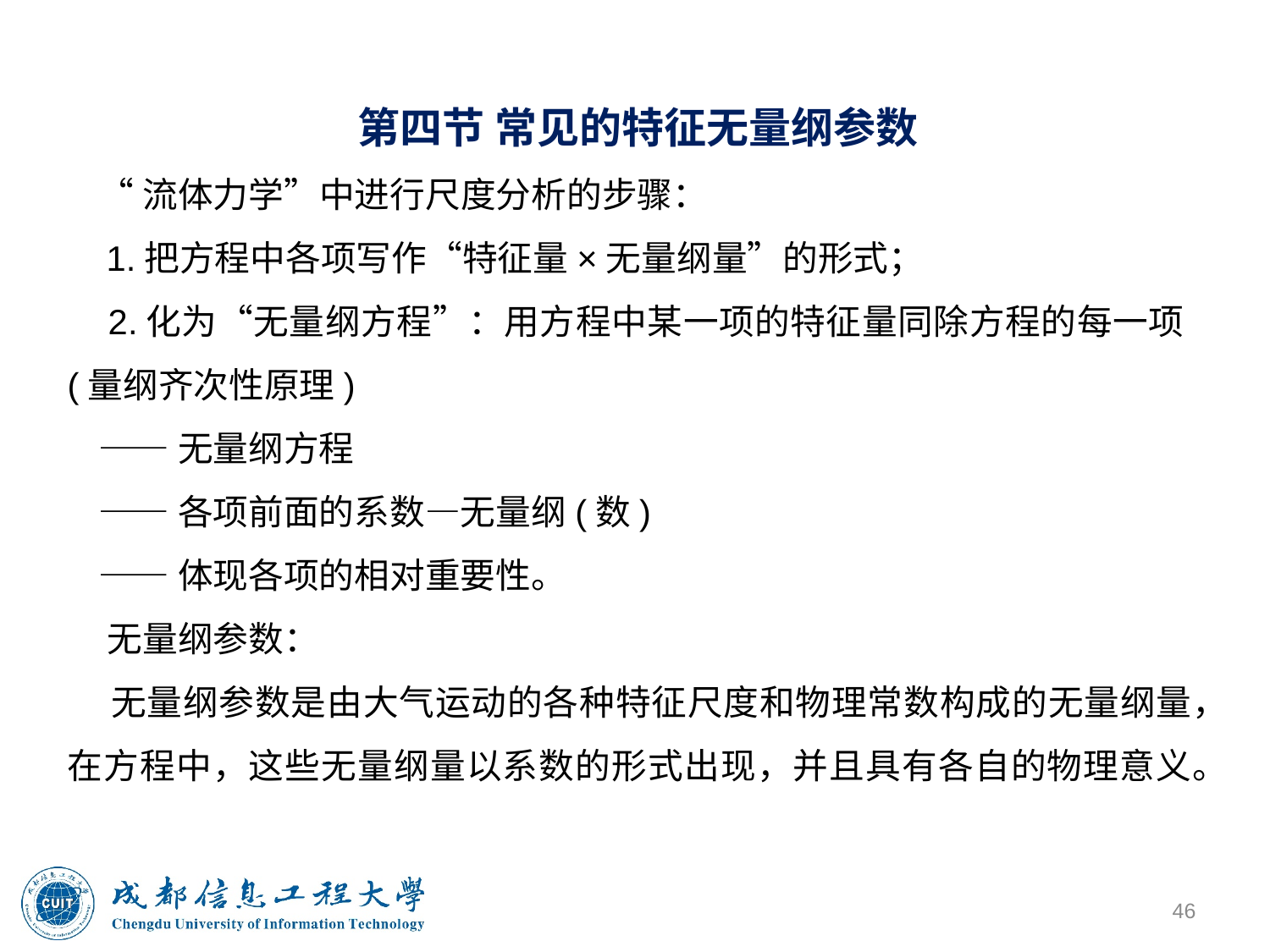

第四节 常见的特征无量纲参数
    “流体力学”中进行尺度分析的步骤：
    1.把方程中各项写作“特征量×无量纲量”的形式；
    2.化为“无量纲方程”：用方程中某一项的特征量同除方程的每一项(量纲齐次性原理)
    ——无量纲方程
    ——各项前面的系数—无量纲(数)
    ——体现各项的相对重要性。
    无量纲参数：
    无量纲参数是由大气运动的各种特征尺度和物理常数构成的无量纲量，在方程中，这些无量纲量以系数的形式出现，并且具有各自的物理意义。

46